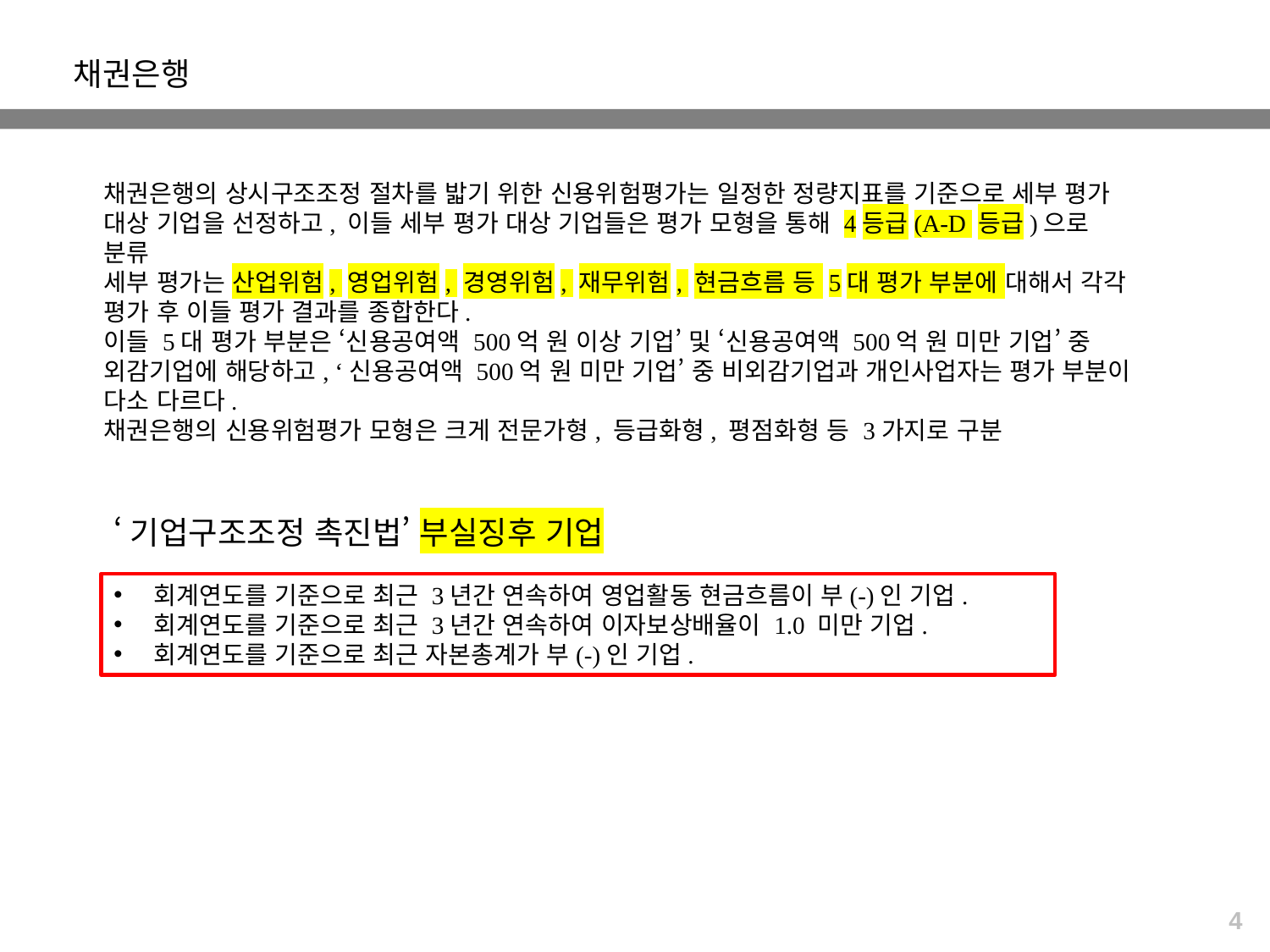

채권은행

채권은행의 상시구조조정 절차를 밟기 위한 신용위험평가는 일정한 정량지표를 기준으로 세부 평가 대상 기업을 선정하고, 이들 세부 평가 대상 기업들은 평가 모형을 통해 4등급(A-D 등급)으로 분류
세부 평가는 산업위험, 영업위험, 경영위험, 재무위험, 현금흐름 등 5대 평가 부분에 대해서 각각 평가 후 이들 평가 결과를 종합한다.
이들 5대 평가 부분은 ‘신용공여액 500억 원 이상 기업’ 및 ‘신용공여액 500억 원 미만 기업’ 중 외감기업에 해당하고, ‘신용공여액 500억 원 미만 기업’ 중 비외감기업과 개인사업자는 평가 부분이 다소 다르다.
채권은행의 신용위험평가 모형은 크게 전문가형, 등급화형, 평점화형 등 3가지로 구분
‘기업구조조정 촉진법’ 부실징후 기업
회계연도를 기준으로 최근 3년간 연속하여 영업활동 현금흐름이 부(-)인 기업.
회계연도를 기준으로 최근 3년간 연속하여 이자보상배율이 1.0 미만 기업.
회계연도를 기준으로 최근 자본총계가 부(-)인 기업.
4